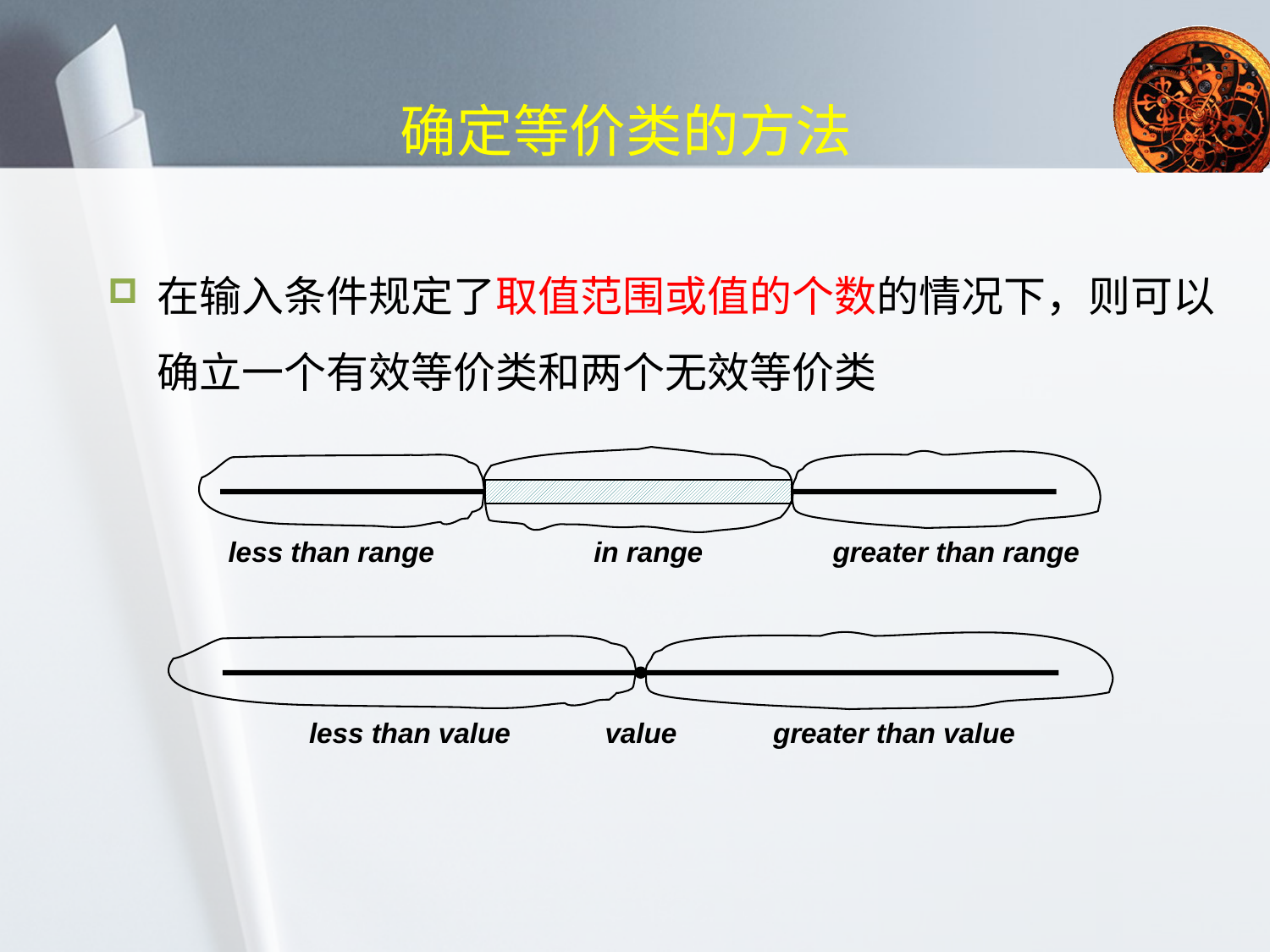

# 确定等价类的方法
在输入条件规定了取值范围或值的个数的情况下，则可以确立一个有效等价类和两个无效等价类

greater than range

in range

less than range

greater than value

less than value

value